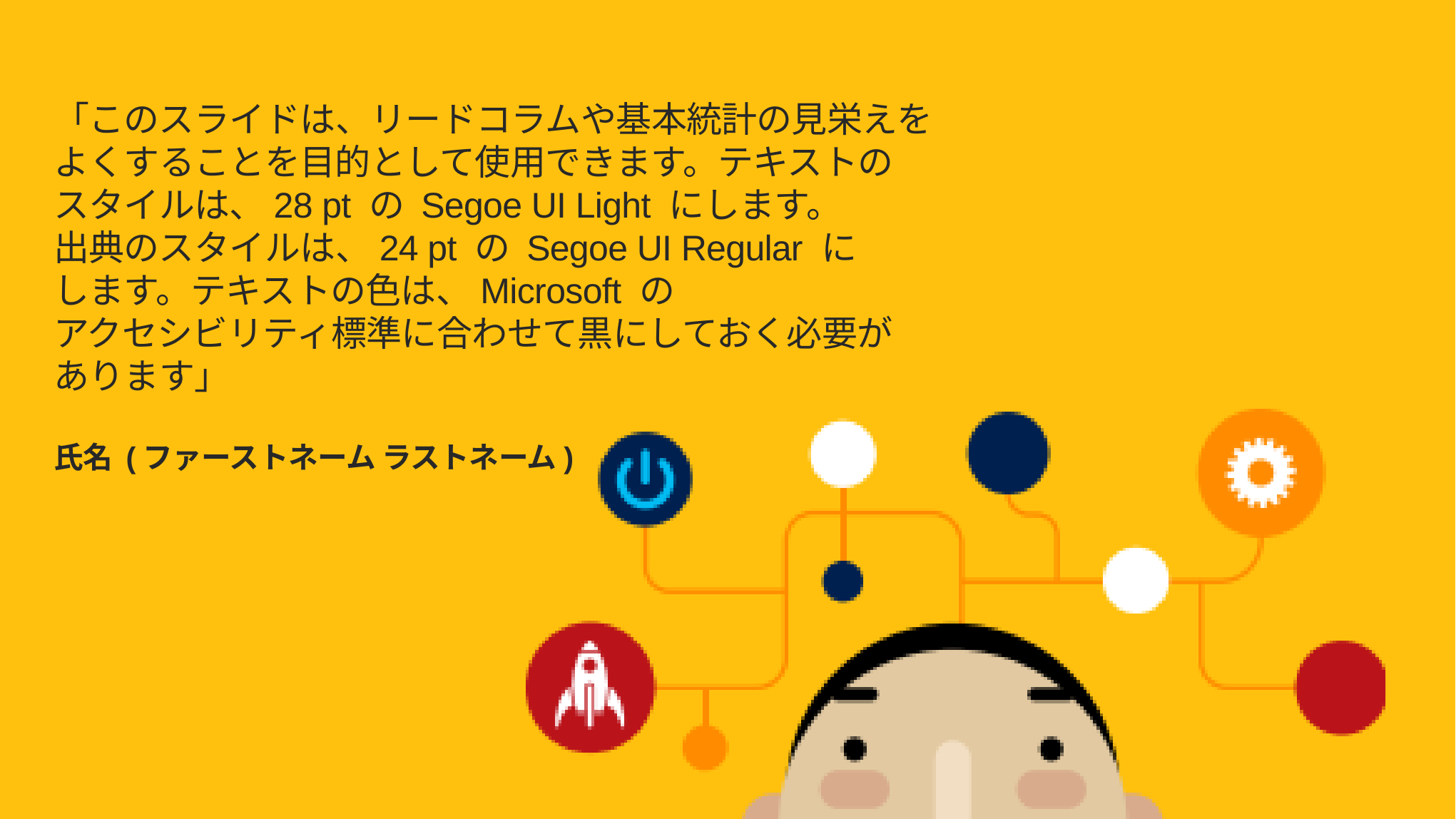

# 「このスライドは、リードコラムや基本統計の見栄えをよくすることを目的として使用できます。テキストの スタイルは、28 pt の Segoe UI Light にします。 出典のスタイルは、24 pt の Segoe UI Regular に します。テキストの色は、Microsoft の アクセシビリティ標準に合わせて黒にしておく必要が あります」 氏名 (ファーストネーム ラストネーム)